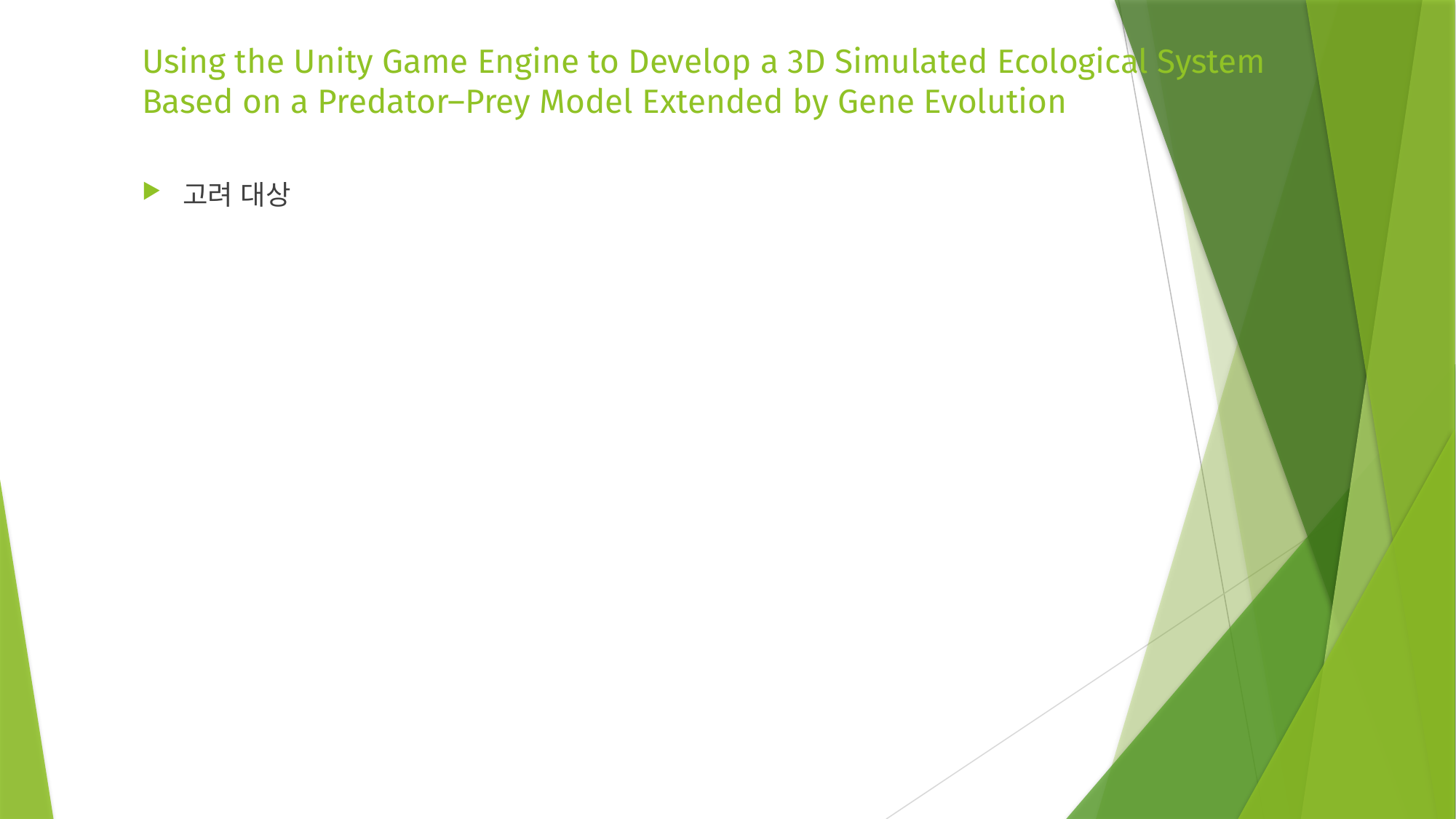

# Using the Unity Game Engine to Develop a 3D Simulated Ecological System Based on a Predator–Prey Model Extended by Gene Evolution
고려 대상